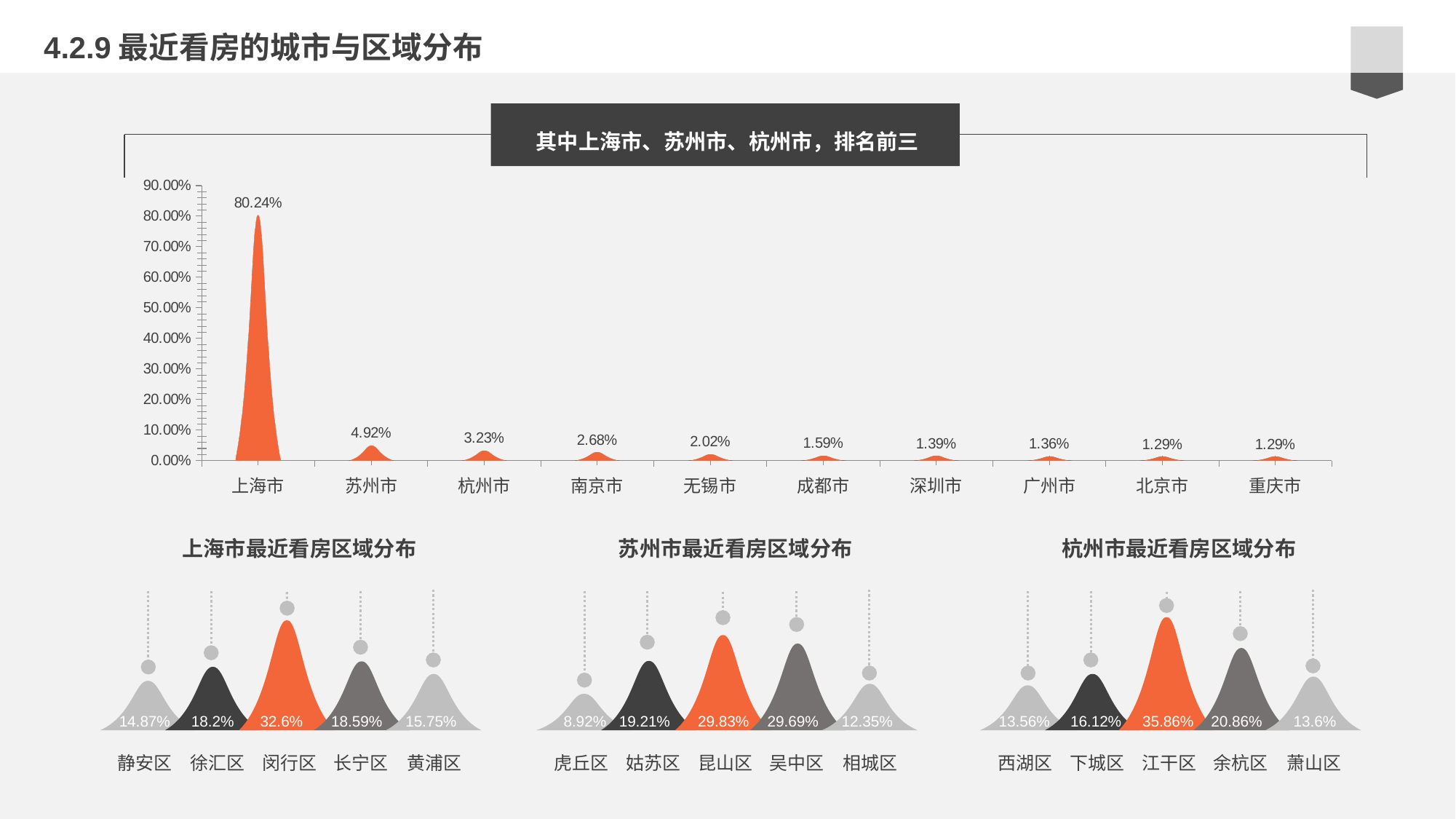

4.2.9最近看房的城市与区域分布
123

其中上海市、苏州市、杭州市，排名前三

### Chart

| Category | 占比 |
|---|---|
| 上海市 | 0.8024 |
| 苏州市 | 0.0492 |
| 杭州市 | 0.0323 |
| 南京市 | 0.0268 |
| 无锡市 | 0.0202 |
| 成都市 | 0.0159 |
| 深圳市 | 0.0139 |
| 广州市 | 0.0136 |
| 北京市 | 0.0129 |
| 重庆市 | 0.0129 |
上海市最近看房区域分布
苏州市最近看房区域分布
杭州市最近看房区域分布

14.87%
18.2%
32.6%
18.59%
15.75%
8.92%
19.21%
29.83%
29.69%
12.35%
13.56%
16.12%
35.86%
20.86%
13.6%
静安区
徐汇区
闵行区
长宁区
黄浦区
虎丘区
姑苏区
昆山区
吴中区
相城区
西湖区
下城区
江干区
余杭区
萧山区